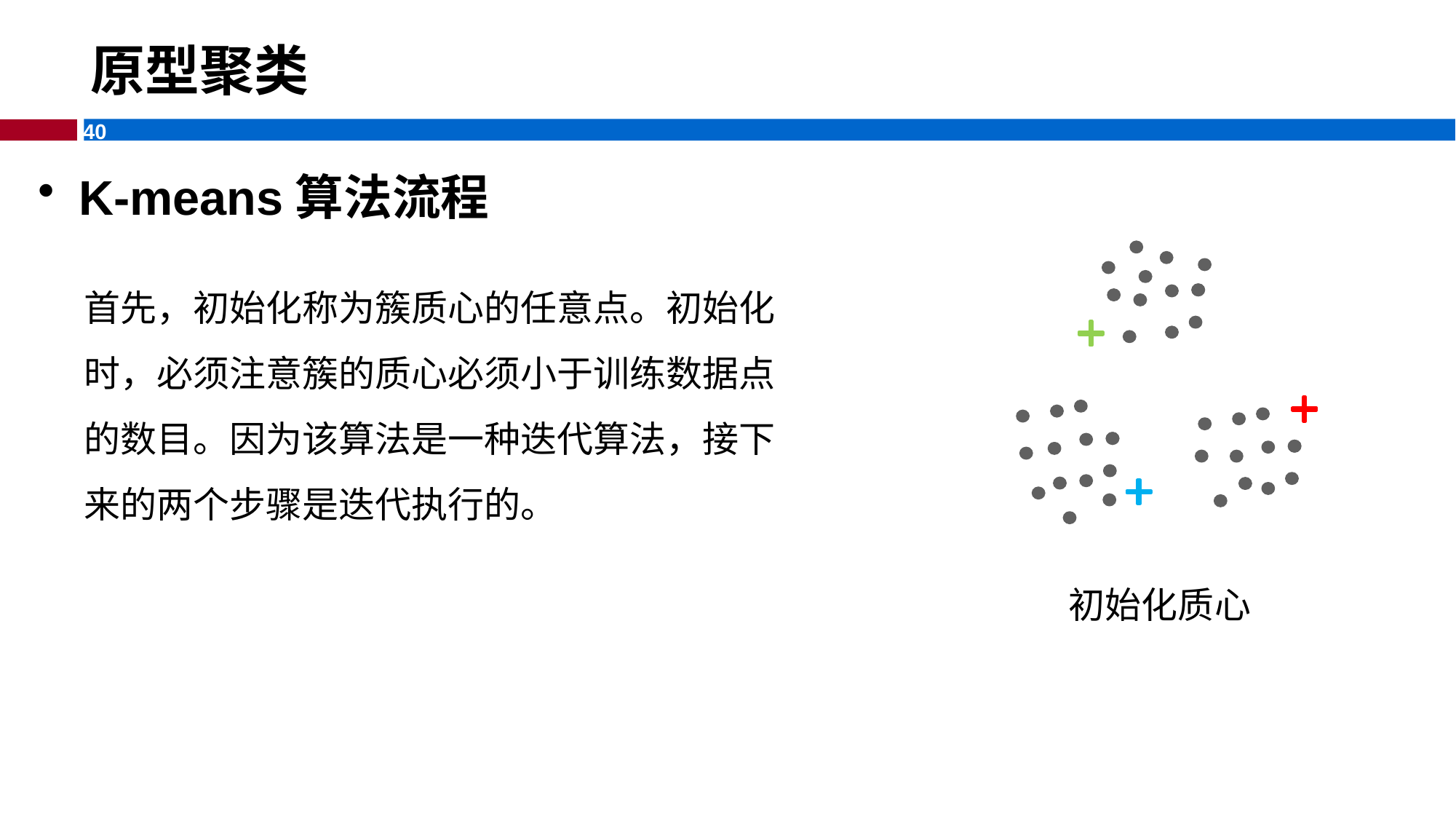

# 原型聚类
K-means算法流程

首先，初始化称为簇质心的任意点。初始化时，必须注意簇的质心必须小于训练数据点的数目。因为该算法是一种迭代算法，接下来的两个步骤是迭代执行的。
初始化质心